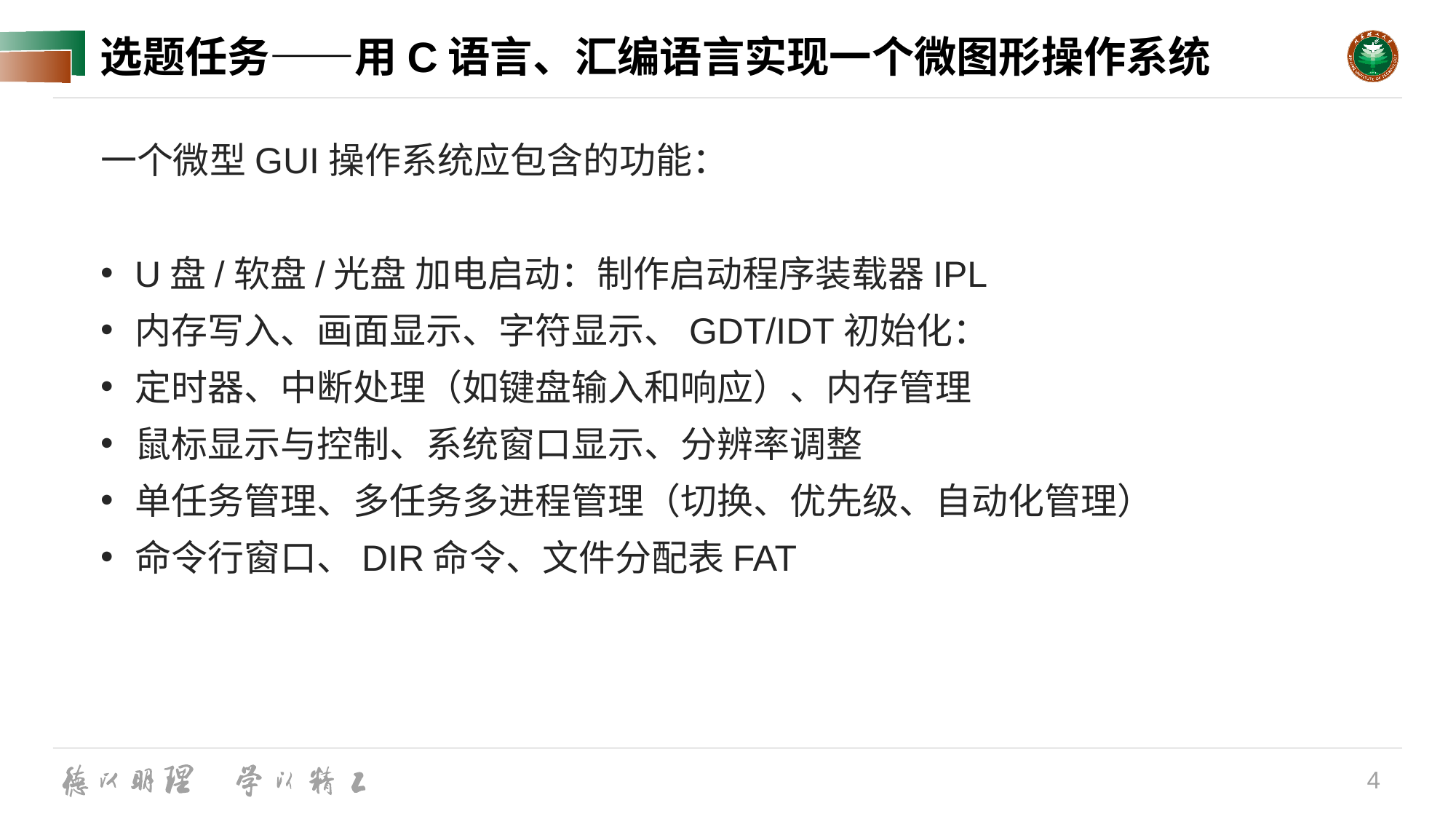

# 选题任务——用C语言、汇编语言实现一个微图形操作系统
一个微型GUI操作系统应包含的功能：

U盘/软盘/光盘 加电启动：制作启动程序装载器IPL
内存写入、画面显示、字符显示、GDT/IDT初始化：
定时器、中断处理（如键盘输入和响应）、内存管理
鼠标显示与控制、系统窗口显示、分辨率调整
单任务管理、多任务多进程管理（切换、优先级、自动化管理）
命令行窗口、DIR命令、文件分配表FAT